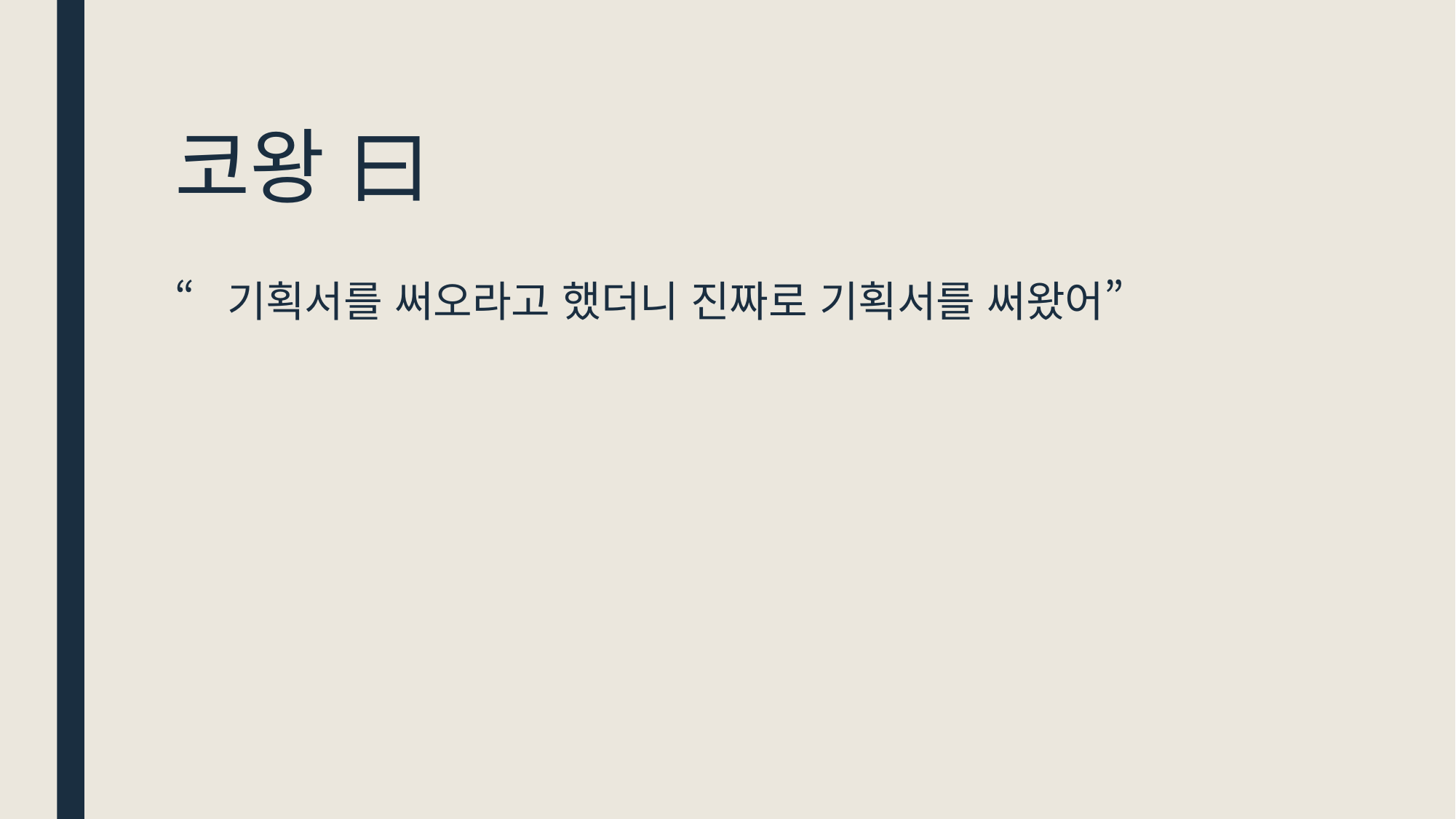

# 코왕 曰
“기획서를 써오라고 했더니 진짜로 기획서를 써왔어”